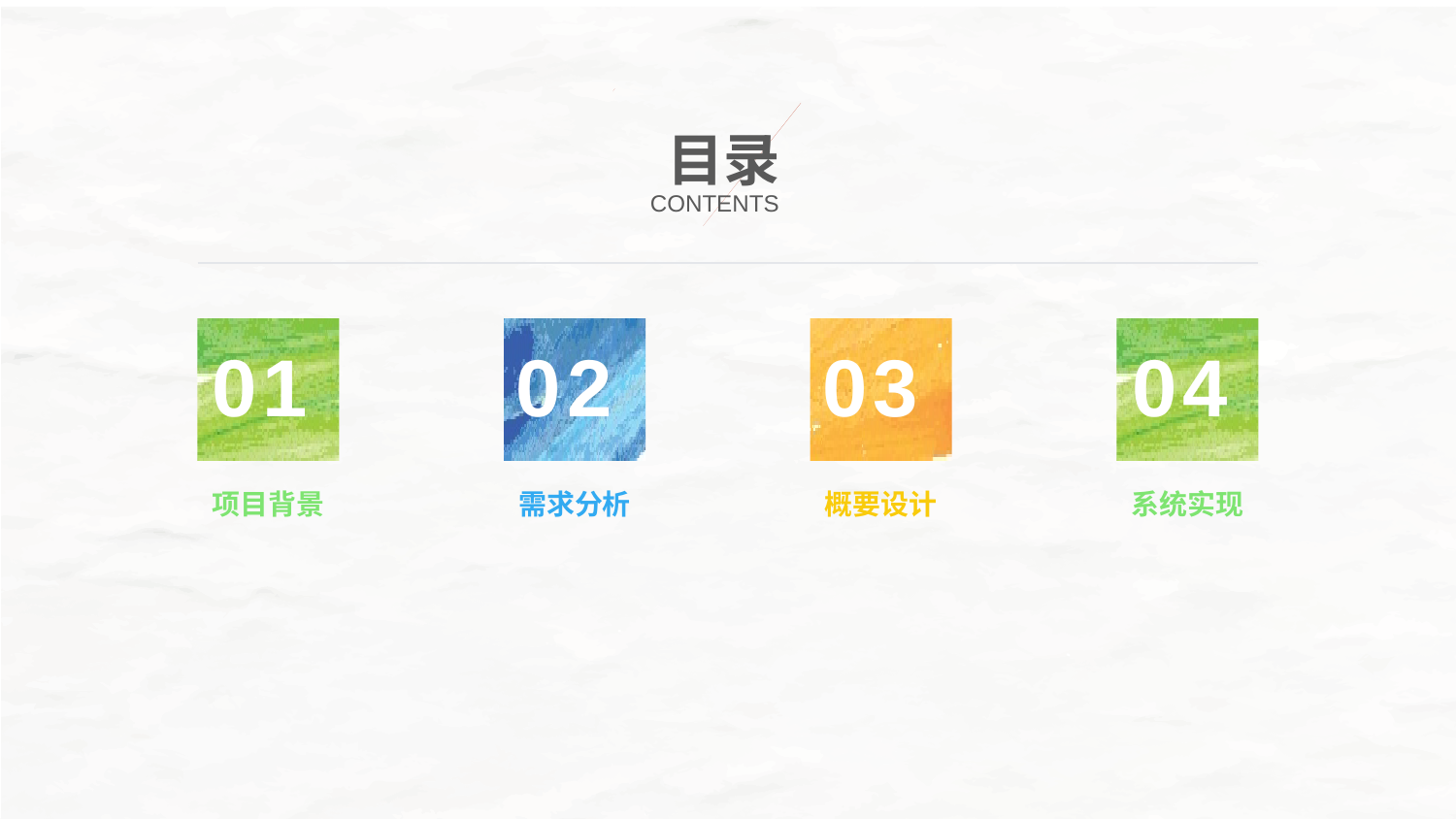

目录
CONTENTS

项目背景

需求分析

概要设计

系统实现
01
02
03
04